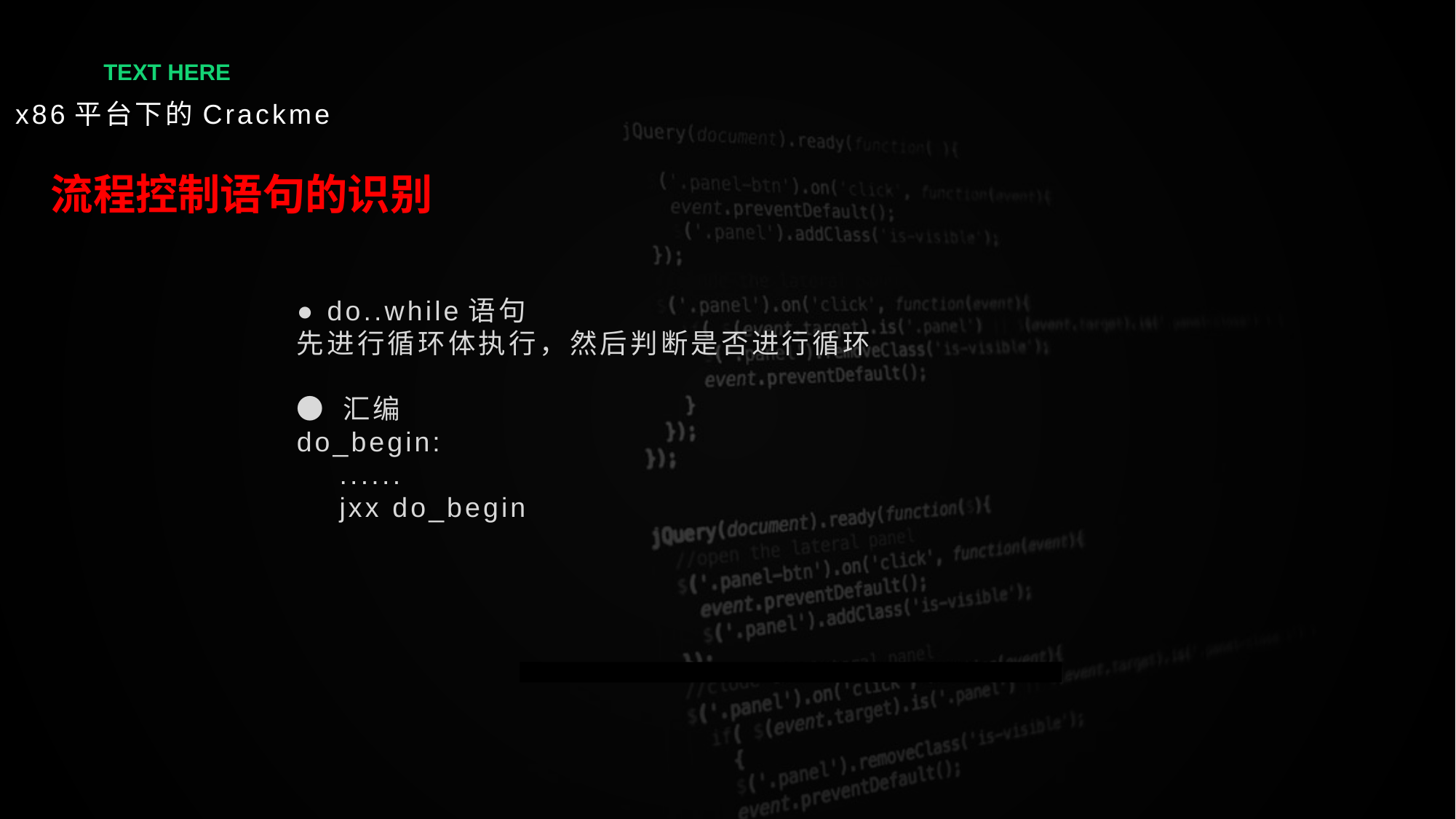

TEXT HERE
x86平台下的Crackme
流程控制语句的识别
● do..while语句
先进行循环体执行，然后判断是否进行循环

● 汇编
do_begin:
    ......
    jxx do_begin